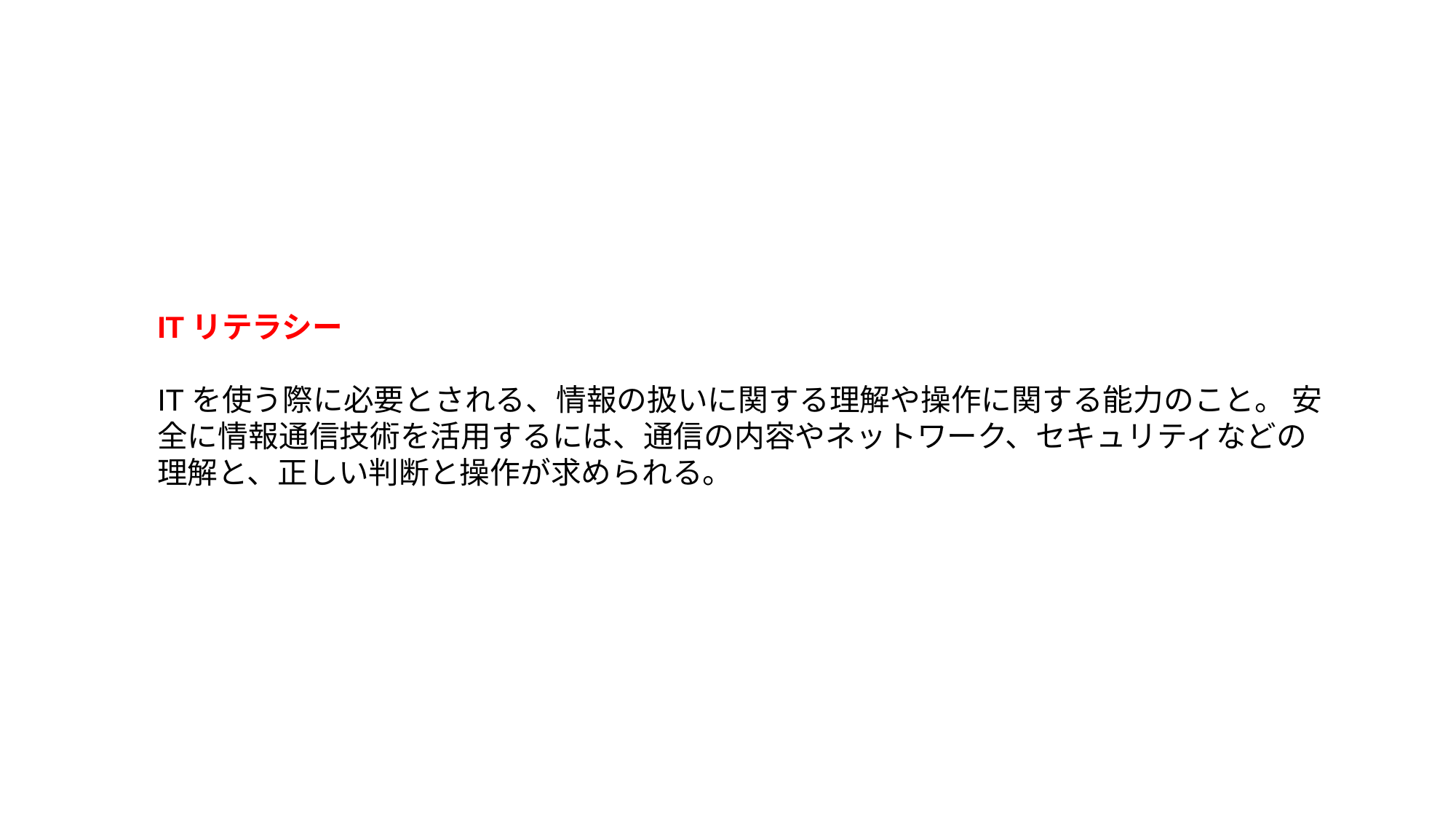

ITリテラシー

ITを使う際に必要とされる、情報の扱いに関する理解や操作に関する能力のこと。 安全に情報通信技術を活用するには、通信の内容やネットワーク、セキュリティなどの理解と、正しい判断と操作が求められる。